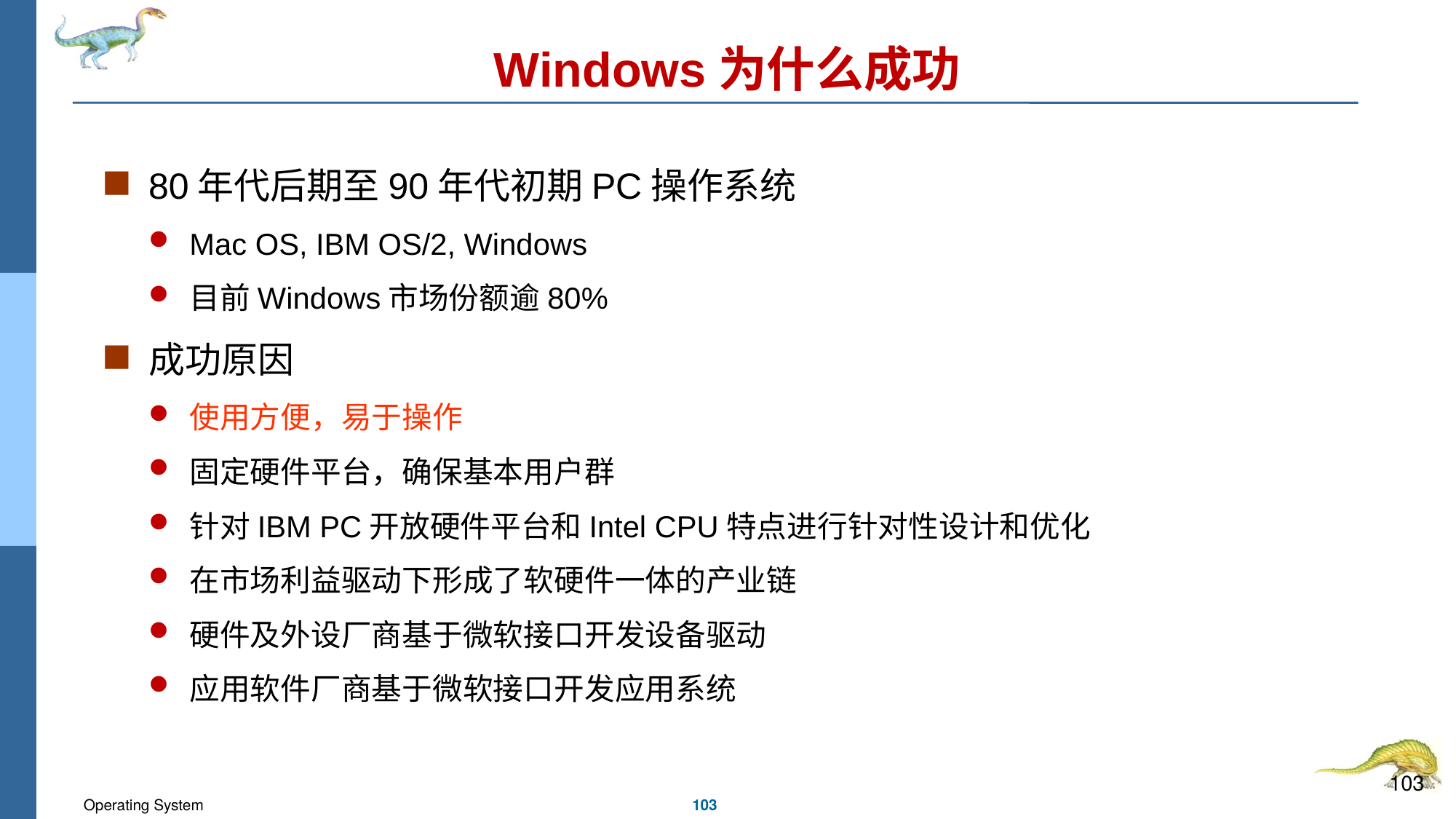

# Windows为什么成功
80年代后期至90年代初期PC操作系统
Mac OS, IBM OS/2, Windows
目前Windows市场份额逾80%
成功原因
使用方便，易于操作
固定硬件平台，确保基本用户群
针对IBM PC开放硬件平台和Intel CPU特点进行针对性设计和优化
在市场利益驱动下形成了软硬件一体的产业链
硬件及外设厂商基于微软接口开发设备驱动
应用软件厂商基于微软接口开发应用系统

103